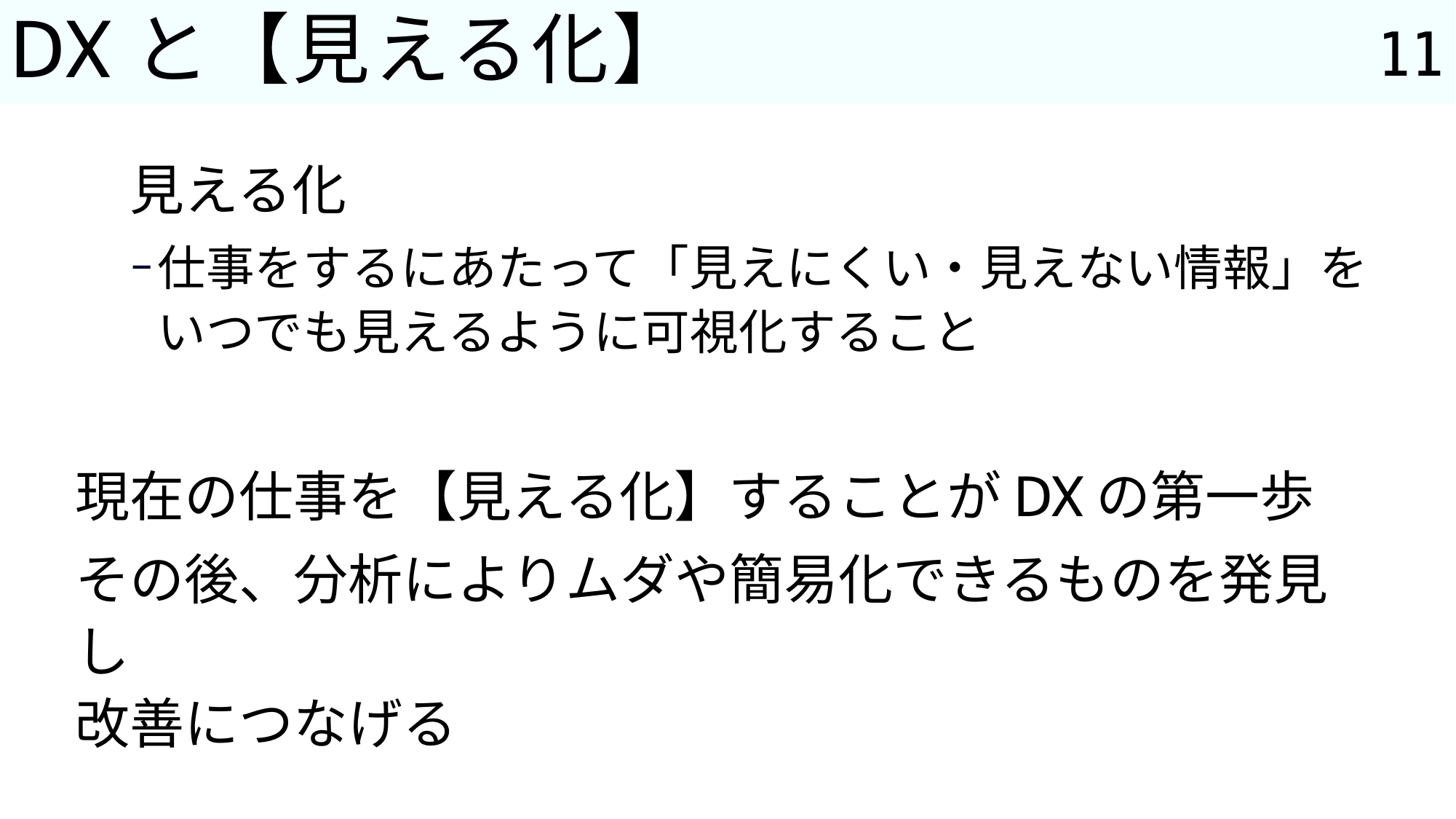

11
# DXと【見える化】
　見える化
仕事をするにあたって「見えにくい・見えない情報」を
いつでも見えるように可視化すること

現在の仕事を【見える化】することがDXの第一歩
その後、分析によりムダや簡易化できるものを発見し
改善につなげる